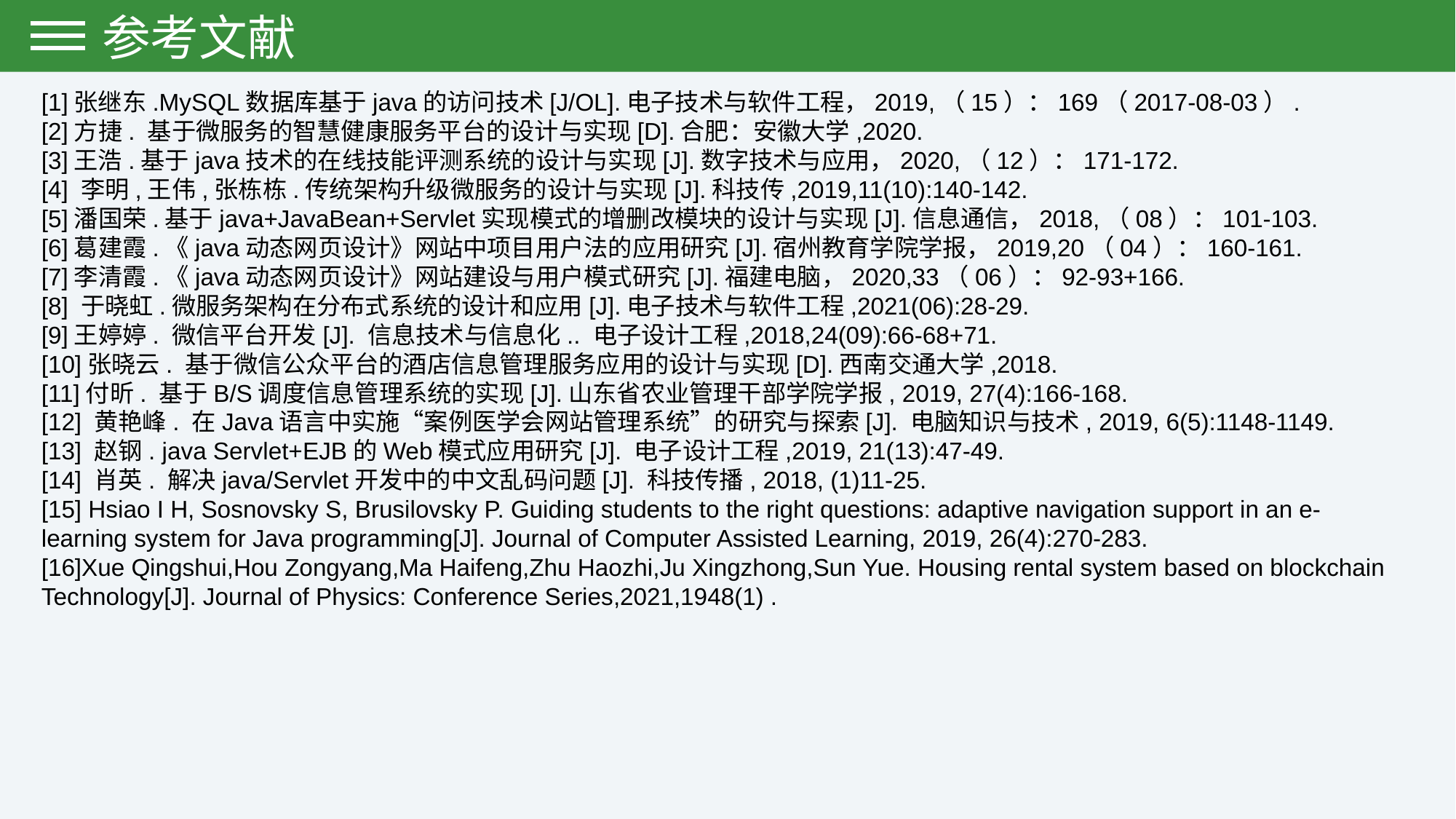

参考文献
[1]张继东.MySQL数据库基于java的访问技术[J/OL].电子技术与软件工程，2019,（15）：169（2017-08-03）.
[2]方捷. 基于微服务的智慧健康服务平台的设计与实现[D].合肥：安徽大学,2020.
[3]王浩.基于java技术的在线技能评测系统的设计与实现[J].数字技术与应用，2020,（12）：171-172.
[4] 李明,王伟,张栋栋.传统架构升级微服务的设计与实现[J].科技传,2019,11(10):140-142.
[5]潘国荣.基于java+JavaBean+Servlet实现模式的增删改模块的设计与实现[J].信息通信，2018,（08）：101-103.
[6]葛建霞.《java动态网页设计》网站中项目用户法的应用研究[J].宿州教育学院学报，2019,20（04）：160-161.
[7]李清霞.《java动态网页设计》网站建设与用户模式研究[J].福建电脑，2020,33（06）：92-93+166.
[8] 于晓虹.微服务架构在分布式系统的设计和应用[J].电子技术与软件工程,2021(06):28-29.
[9]王婷婷. 微信平台开发[J]. 信息技术与信息化.. 电子设计工程,2018,24(09):66-68+71.
[10]张晓云. 基于微信公众平台的酒店信息管理服务应用的设计与实现[D].西南交通大学,2018.
[11]付昕. 基于B/S调度信息管理系统的实现[J].山东省农业管理干部学院学报, 2019, 27(4):166-168.
[12] 黄艳峰. 在Java语言中实施“案例医学会网站管理系统”的研究与探索[J]. 电脑知识与技术, 2019, 6(5):1148-1149.
[13] 赵钢. java Servlet+EJB的Web模式应用研究[J]. 电子设计工程,2019, 21(13):47-49.
[14] 肖英. 解决java/Servlet开发中的中文乱码问题[J]. 科技传播, 2018, (1)11-25.
[15] Hsiao I H, Sosnovsky S, Brusilovsky P. Guiding students to the right questions: adaptive navigation support in an e-learning system for Java programming[J]. Journal of Computer Assisted Learning, 2019, 26(4):270-283.
[16]Xue Qingshui,Hou Zongyang,Ma Haifeng,Zhu Haozhi,Ju Xingzhong,Sun Yue. Housing rental system based on blockchain Technology[J]. Journal of Physics: Conference Series,2021,1948(1) .